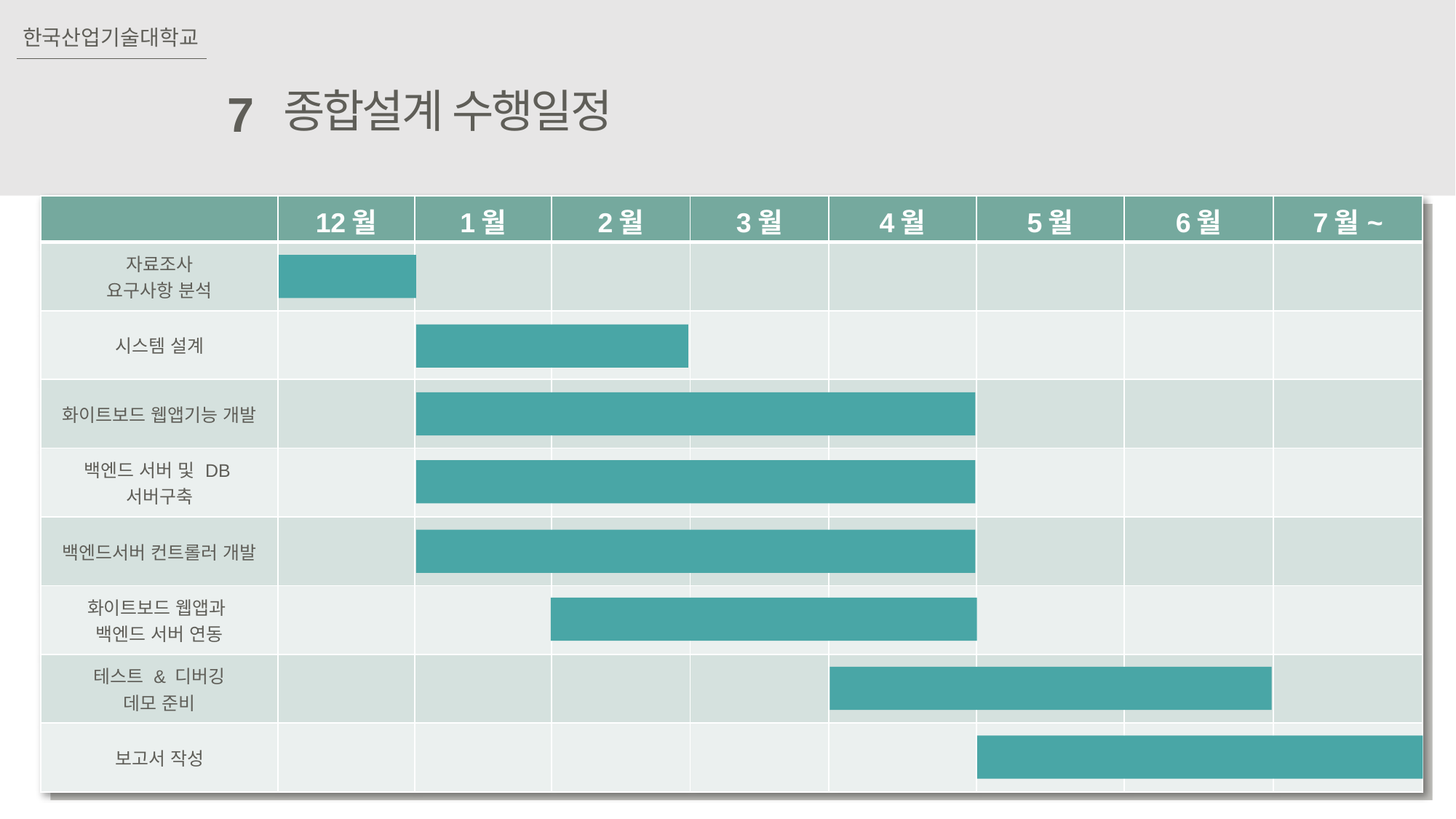

한국산업기술대학교
종합설계 수행일정
7
|  | 12월 | 1월 | 2월 | 3월 | 4월 | 5월 | 6월 | 7월~ |
| --- | --- | --- | --- | --- | --- | --- | --- | --- |
| 자료조사 요구사항 분석 |  |  |  |  |  |  |  |  |
| 시스템 설계 |  |  |  |  |  |  |  |  |
| 화이트보드 웹앱기능 개발 |  |  |  |  |  |  |  |  |
| 백엔드 서버 및 DB서버구축 |  |  |  |  |  |  |  |  |
| 백엔드서버 컨트롤러 개발 |  |  |  |  |  |  |  |  |
| 화이트보드 웹앱과 백엔드 서버 연동 |  |  |  |  |  |  |  |  |
| 테스트 & 디버깅 데모 준비 |  |  |  |  |  |  |  |  |
| 보고서 작성 |  |  |  |  |  |  |  |  |